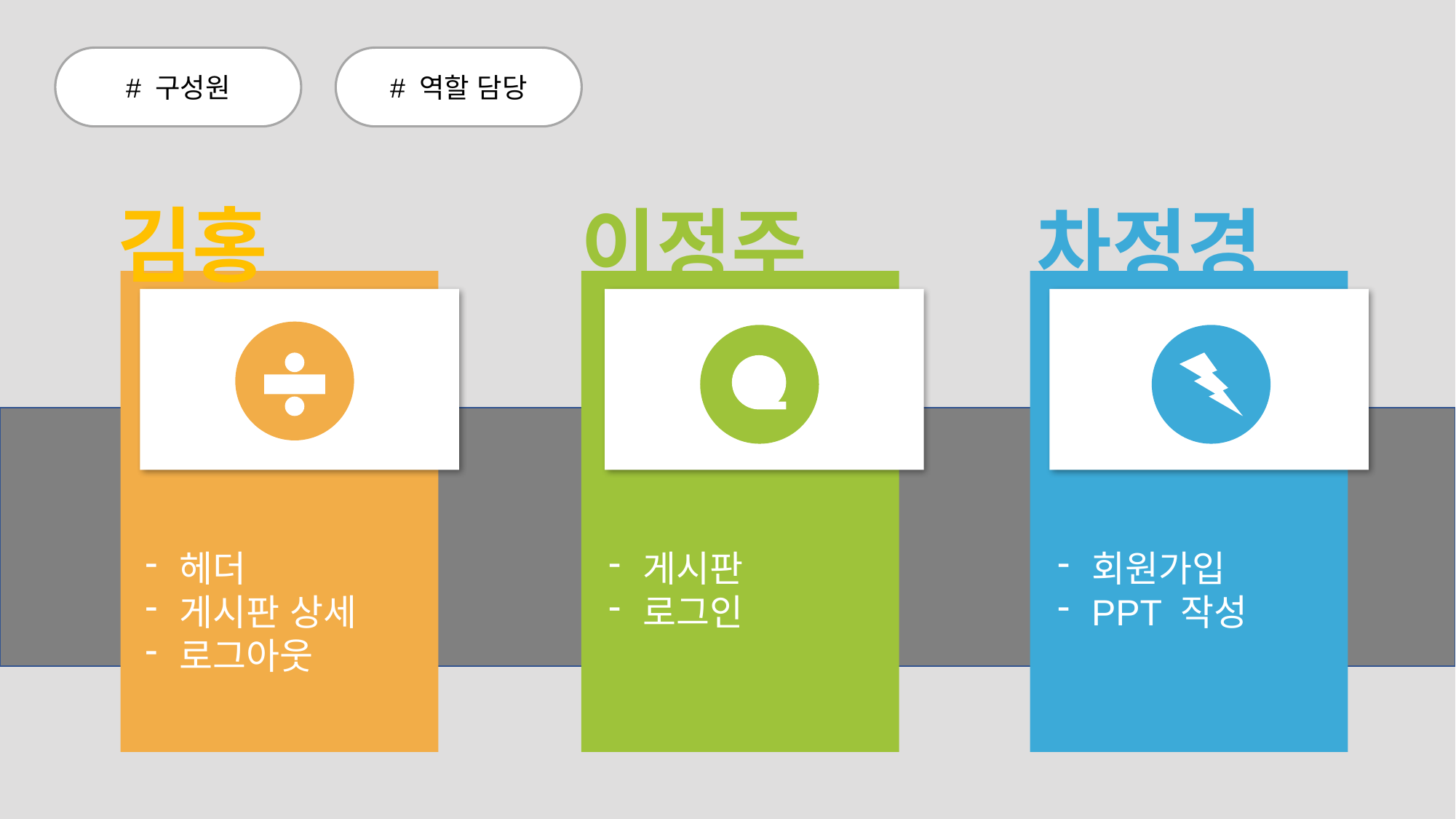

# 구성원
# 역할 담당
김홍
이정주
차정경

헤더
게시판 상세
로그아웃
게시판
로그인
회원가입
PPT 작성